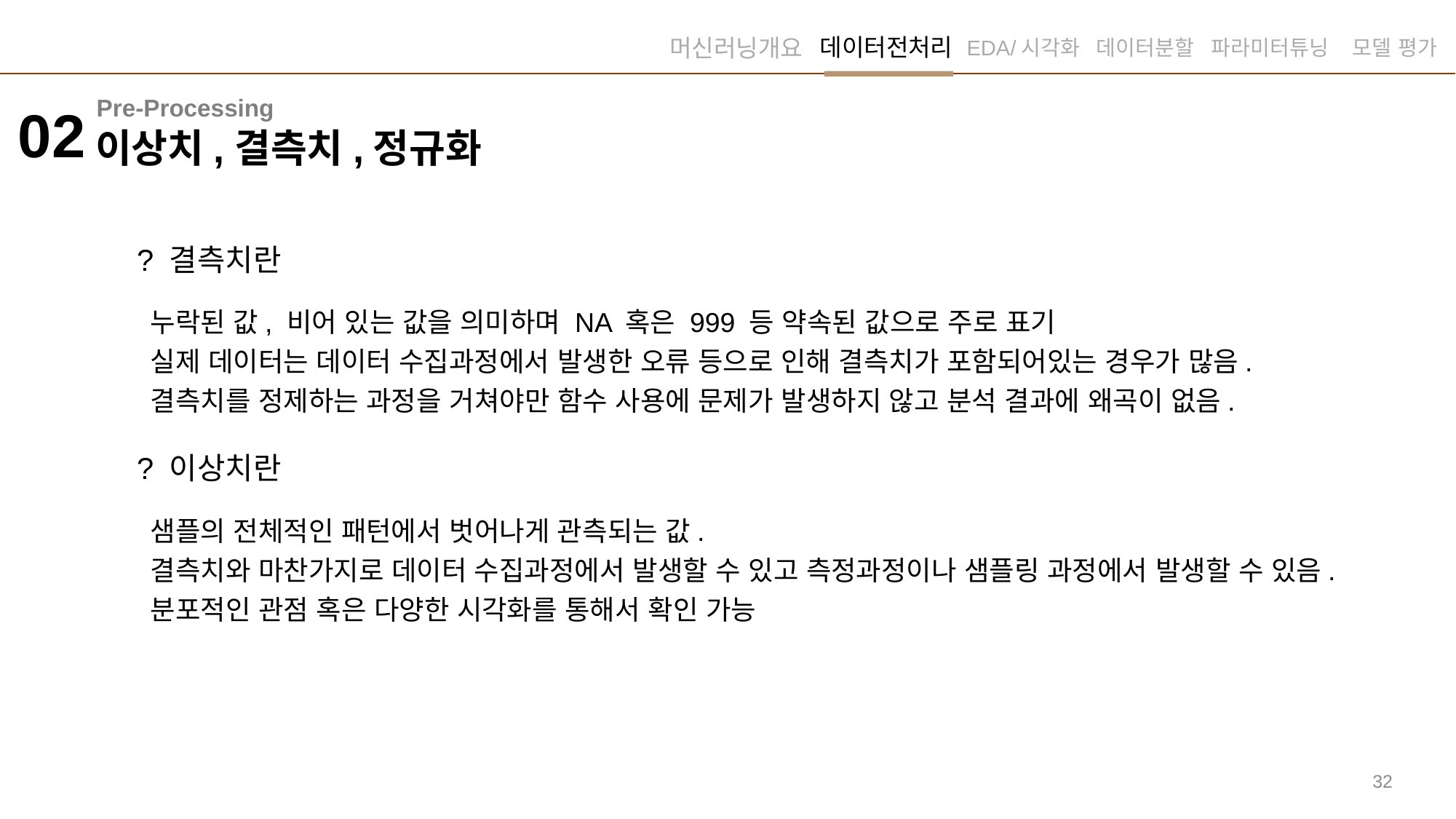

데이터전처리
머신러닝개요
EDA/시각화
데이터분할
파라미터튜닝
모델 평가

Pre-Processing
02
이상치,결측치,정규화
 ? 결측치란

  누락된 값, 비어 있는 값을 의미하며 NA 혹은 999 등 약속된 값으로 주로 표기
  실제 데이터는 데이터 수집과정에서 발생한 오류 등으로 인해 결측치가 포함되어있는 경우가 많음.
  결측치를 정제하는 과정을 거쳐야만 함수 사용에 문제가 발생하지 않고 분석 결과에 왜곡이 없음.

 ? 이상치란

  샘플의 전체적인 패턴에서 벗어나게 관측되는 값.
  결측치와 마찬가지로 데이터 수집과정에서 발생할 수 있고 측정과정이나 샘플링 과정에서 발생할 수 있음.
  분포적인 관점 혹은 다양한 시각화를 통해서 확인 가능

32